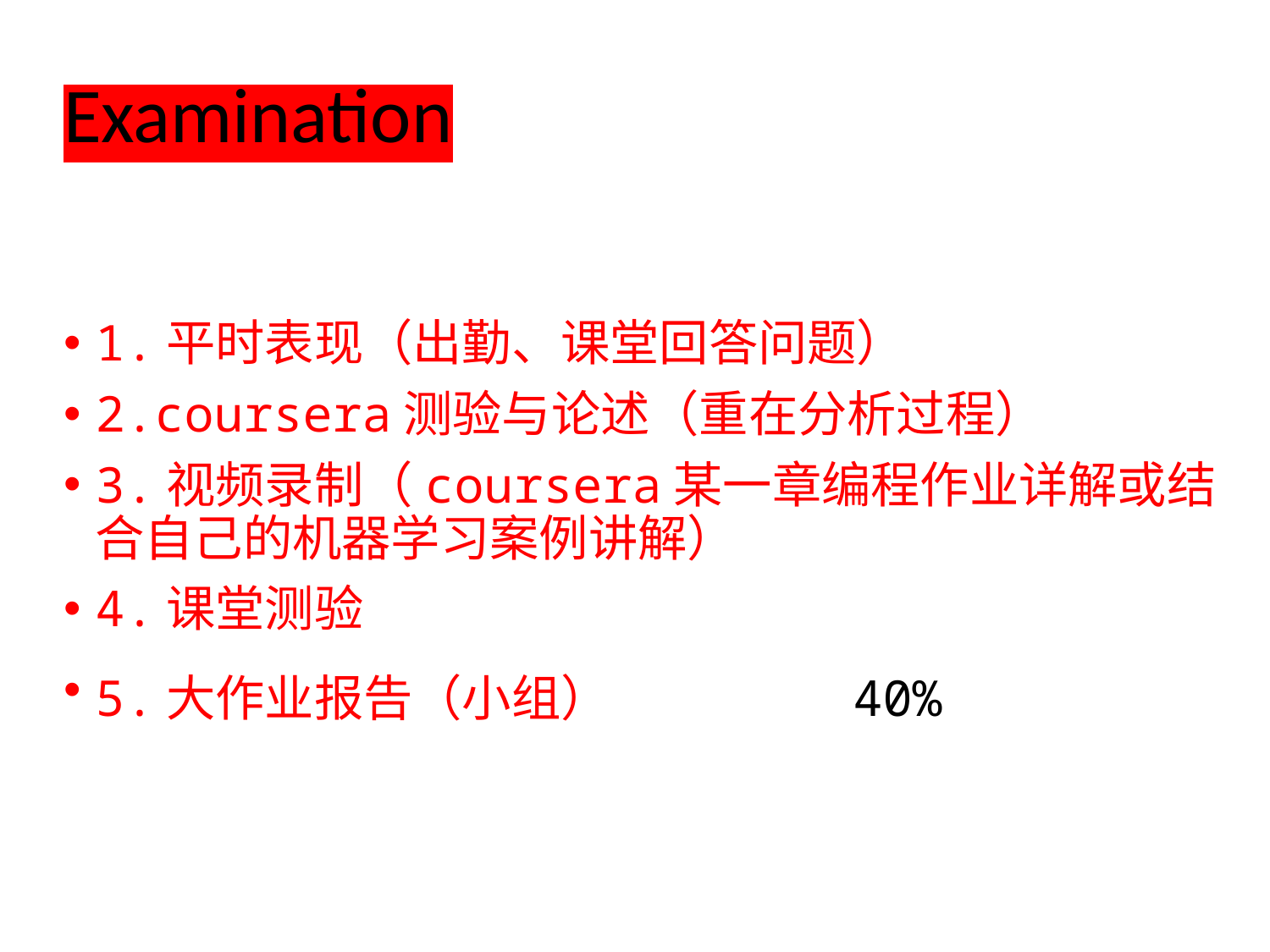

# Examination
1.平时表现（出勤、课堂回答问题）
2.coursera测验与论述（重在分析过程）
3.视频录制（coursera某一章编程作业详解或结合自己的机器学习案例讲解）
4.课堂测验
5.大作业报告（小组）                     40%